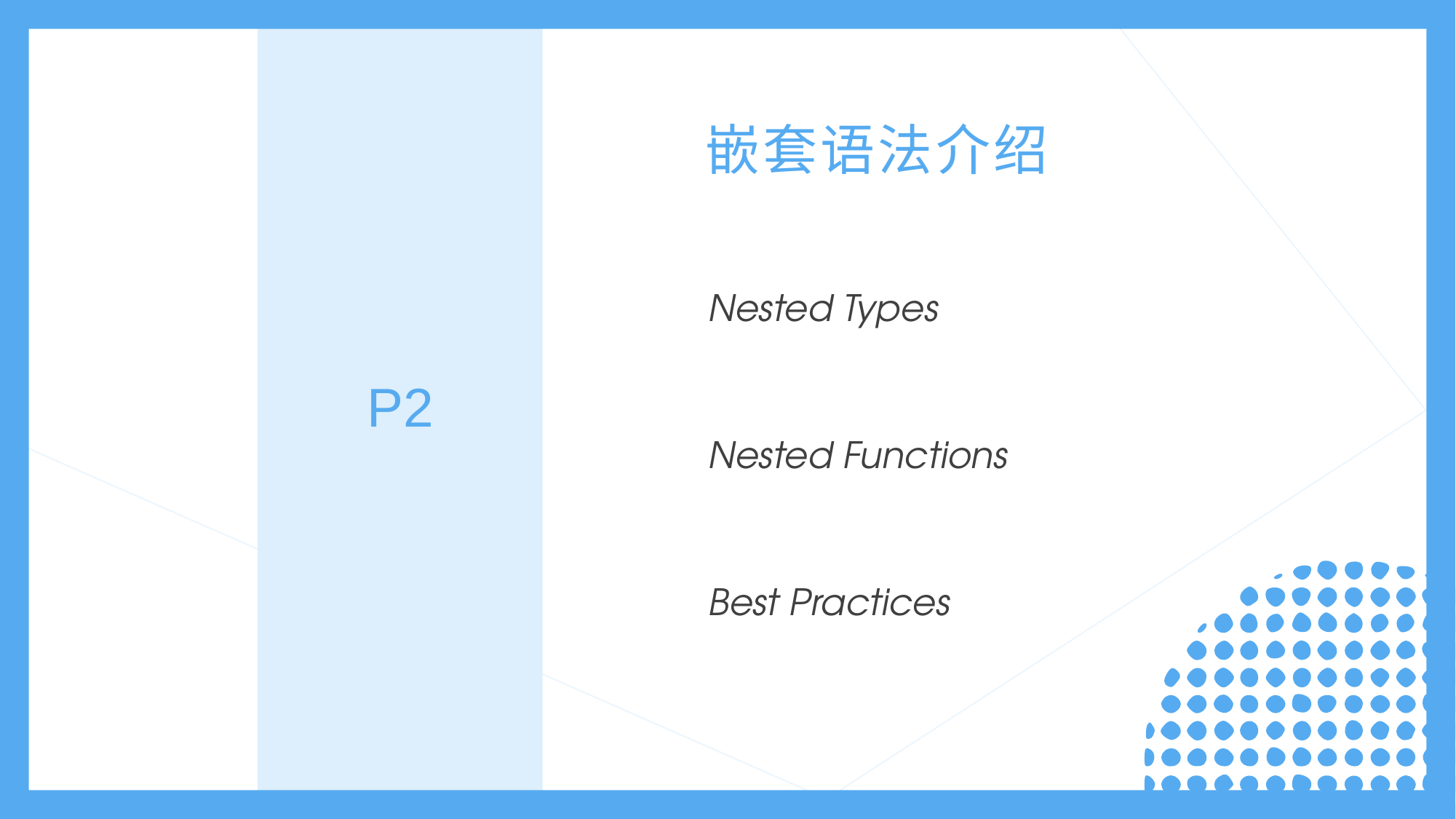

嵌套语法介绍
Nested Types
P2
Nested Functions
Best Practices